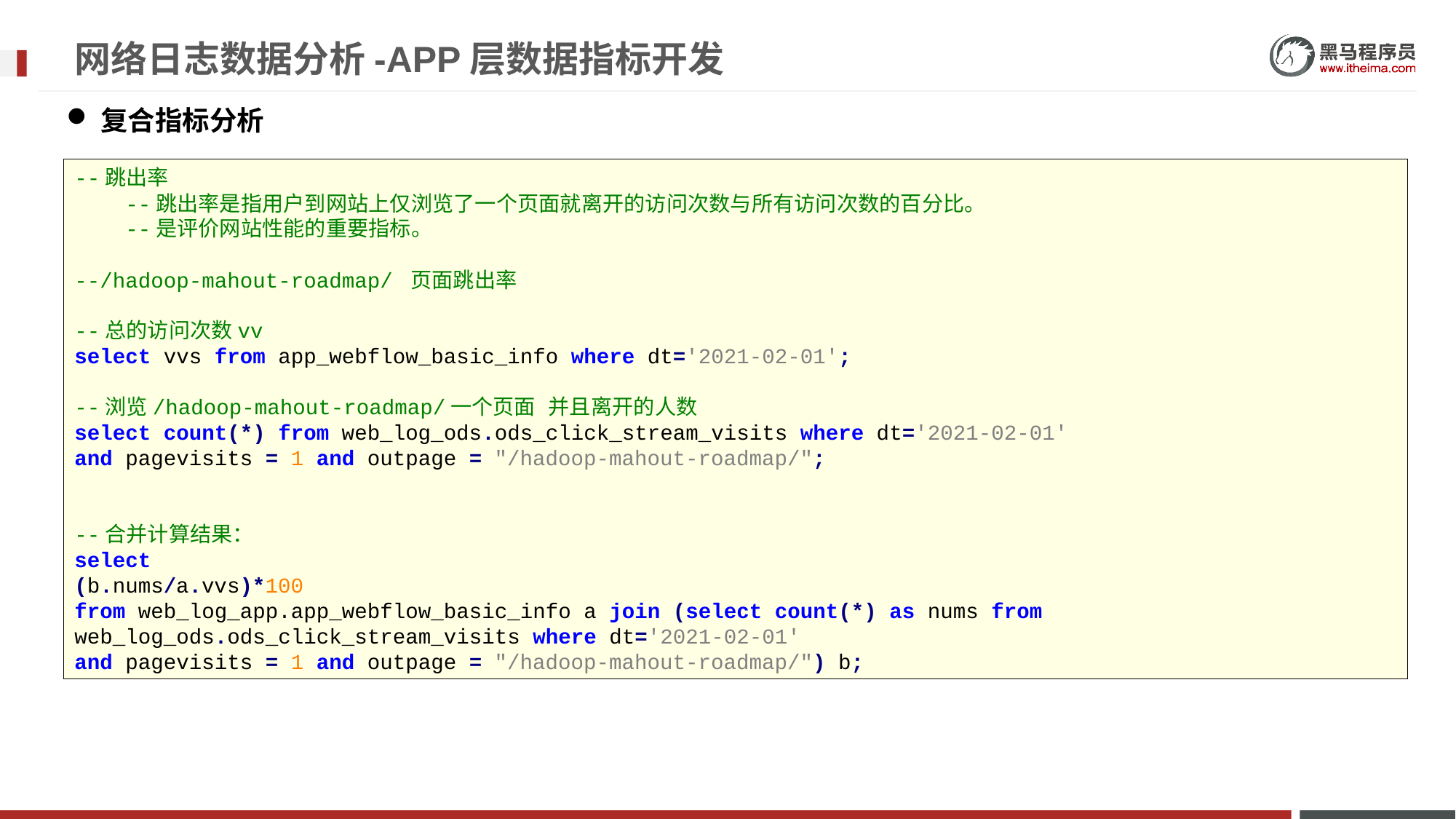

# 网络日志数据分析-APP层数据指标开发
复合指标分析
--跳出率
    --跳出率是指用户到网站上仅浏览了一个页面就离开的访问次数与所有访问次数的百分比。
    --是评价网站性能的重要指标。

--/hadoop-mahout-roadmap/ 页面跳出率

--总的访问次数vv
select vvs from app_webflow_basic_info where dt='2021-02-01';

--浏览/hadoop-mahout-roadmap/一个页面 并且离开的人数
select count(*) from web_log_ods.ods_click_stream_visits where dt='2021-02-01'
and pagevisits = 1 and outpage = "/hadoop-mahout-roadmap/";

--合并计算结果：
select
(b.nums/a.vvs)*100
from web_log_app.app_webflow_basic_info a join (select count(*) as nums from web_log_ods.ods_click_stream_visits where dt='2021-02-01'
and pagevisits = 1 and outpage = "/hadoop-mahout-roadmap/") b;